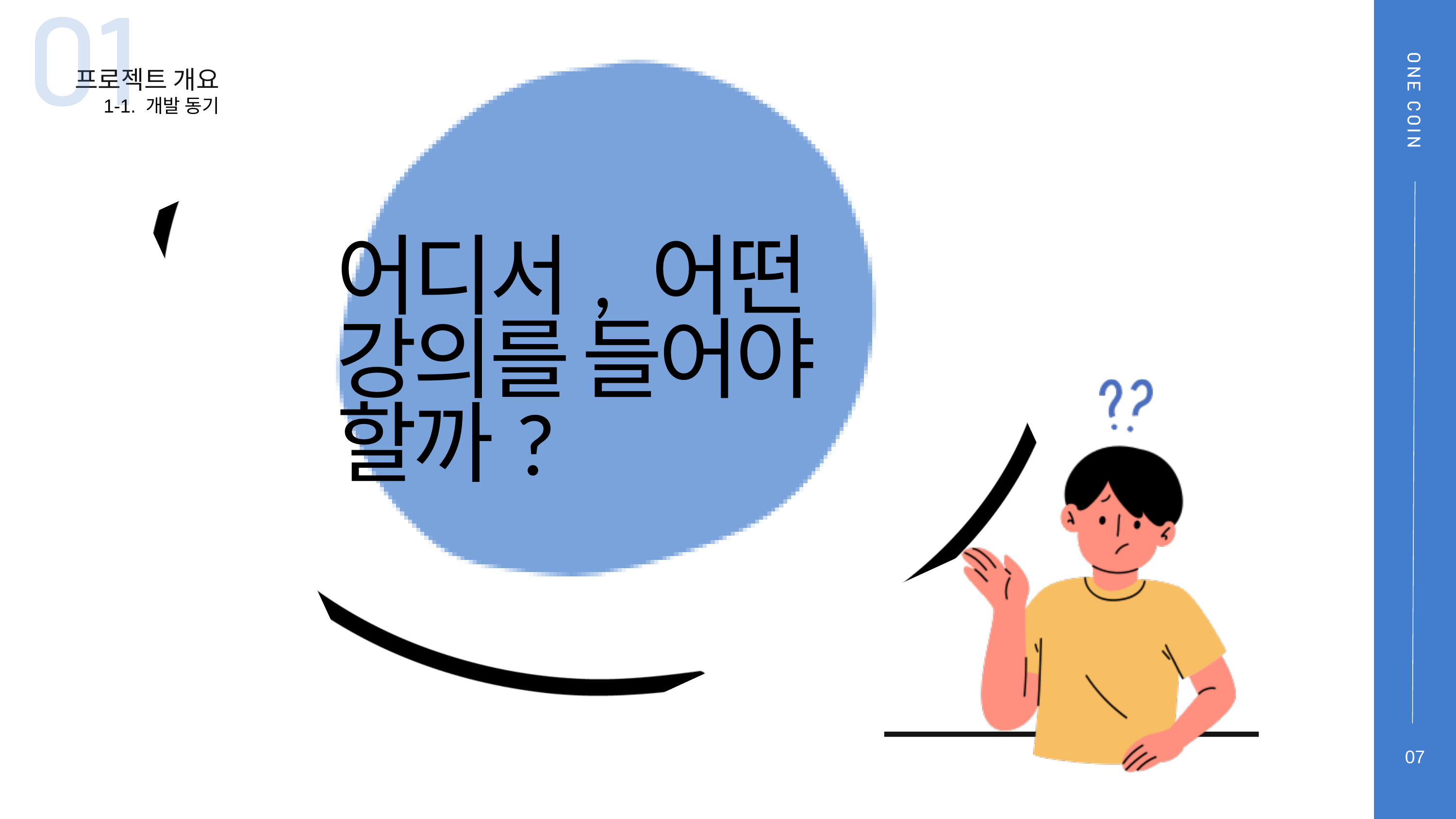

01

프로젝트 개요
1-1. 개발 동기
ONE COIN

어디서, 어떤 강의를 들어야 할까?

07